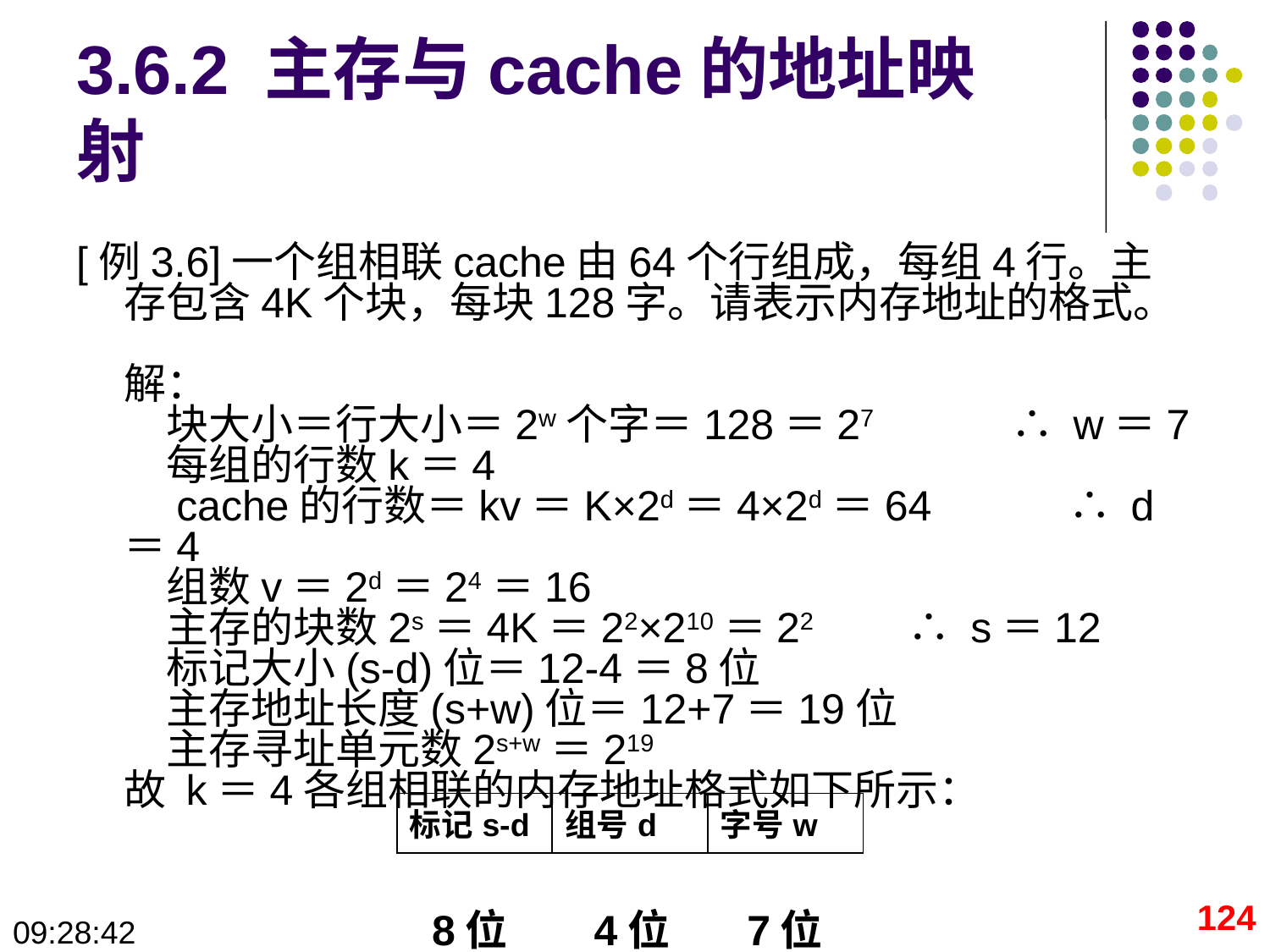

# 3.6.2 主存与cache的地址映射
[例3.6]一个组相联cache由64个行组成，每组4行。主存包含4K个块，每块128字。请表示内存地址的格式。
解：
　块大小＝行大小＝2w个字＝128＝27　　　∴ w＝7
　每组的行数k＝4
　cache的行数＝kv＝K×2d＝4×2d＝64　　　∴ d＝4
　组数v＝2d＝24＝16
　主存的块数2s＝4K＝22×210＝22　　∴ s＝12
　标记大小(s-d)位＝12-4＝8位
　主存地址长度(s+w)位＝12+7＝19位
　主存寻址单元数2s+w＝219
故 k＝4各组相联的内存地址格式如下所示：
                              8位        4位       7位
| 标记s-d | 组号d | 字号w |
| --- | --- | --- |
124
09:28:42